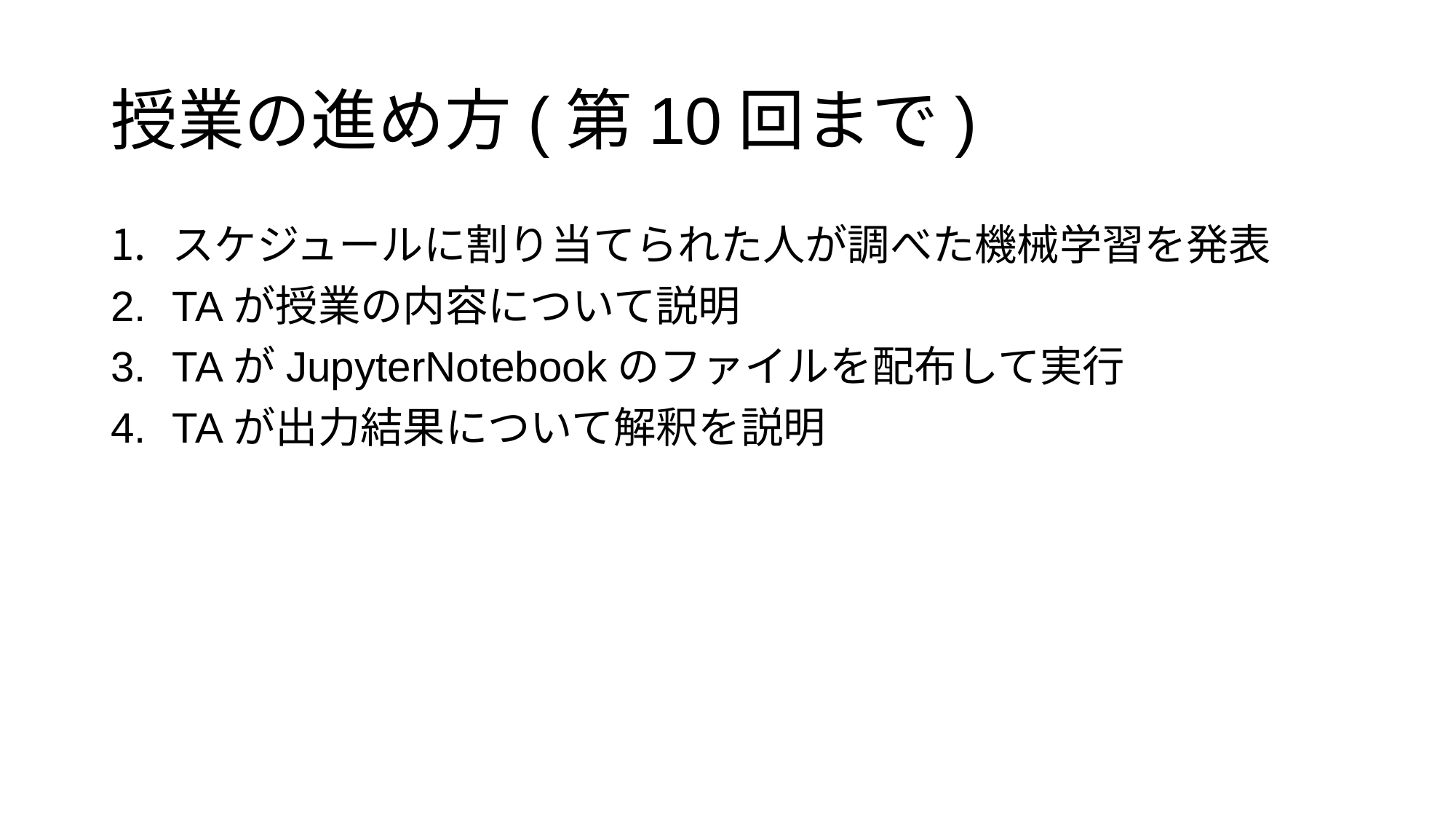

# 授業の進め方(第10回まで)
スケジュールに割り当てられた人が調べた機械学習を発表
TAが授業の内容について説明
TAがJupyterNotebookのファイルを配布して実行
TAが出力結果について解釈を説明